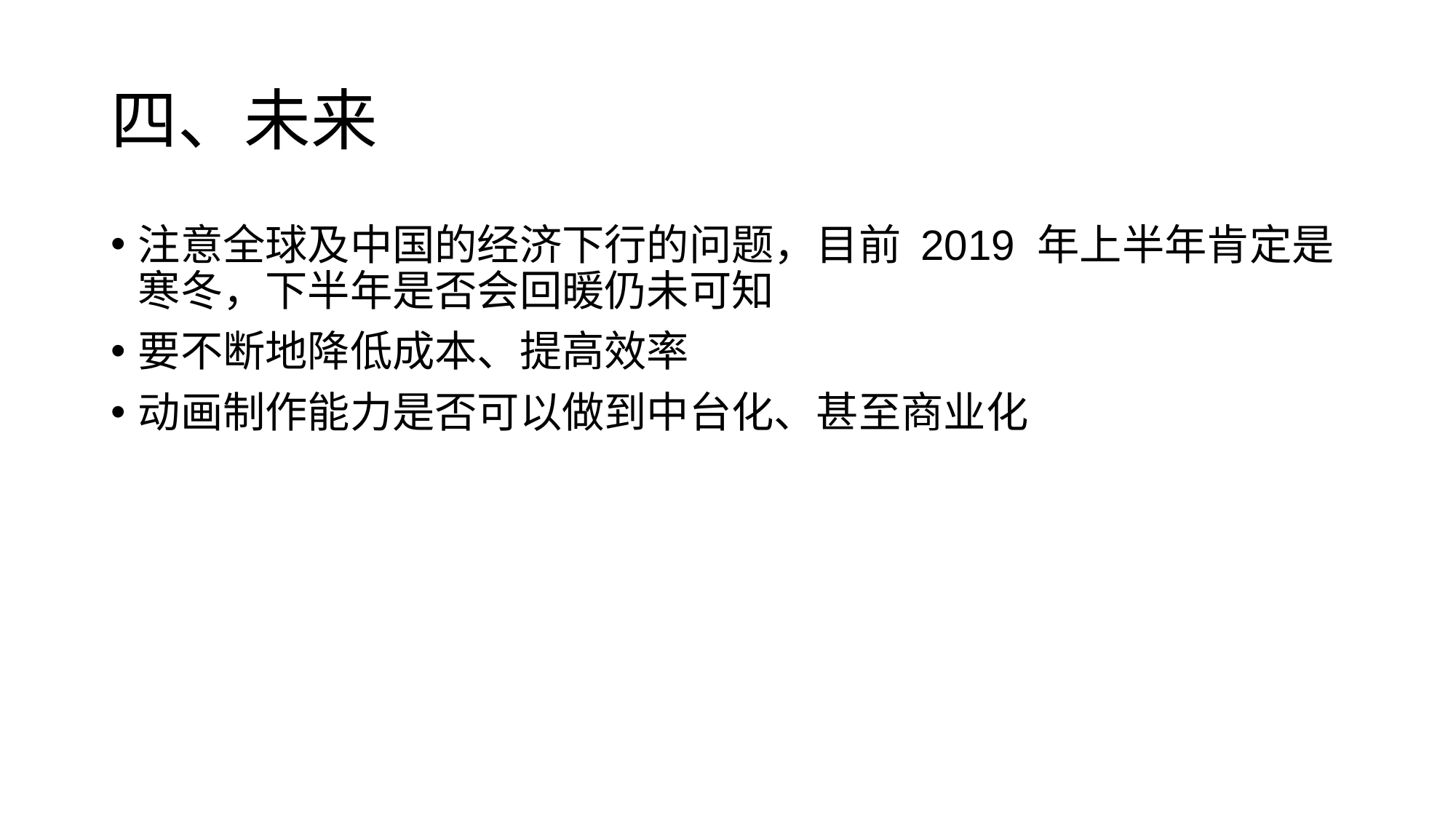

# 四、未来
注意全球及中国的经济下行的问题，目前 2019 年上半年肯定是寒冬，下半年是否会回暖仍未可知
要不断地降低成本、提高效率
动画制作能力是否可以做到中台化、甚至商业化